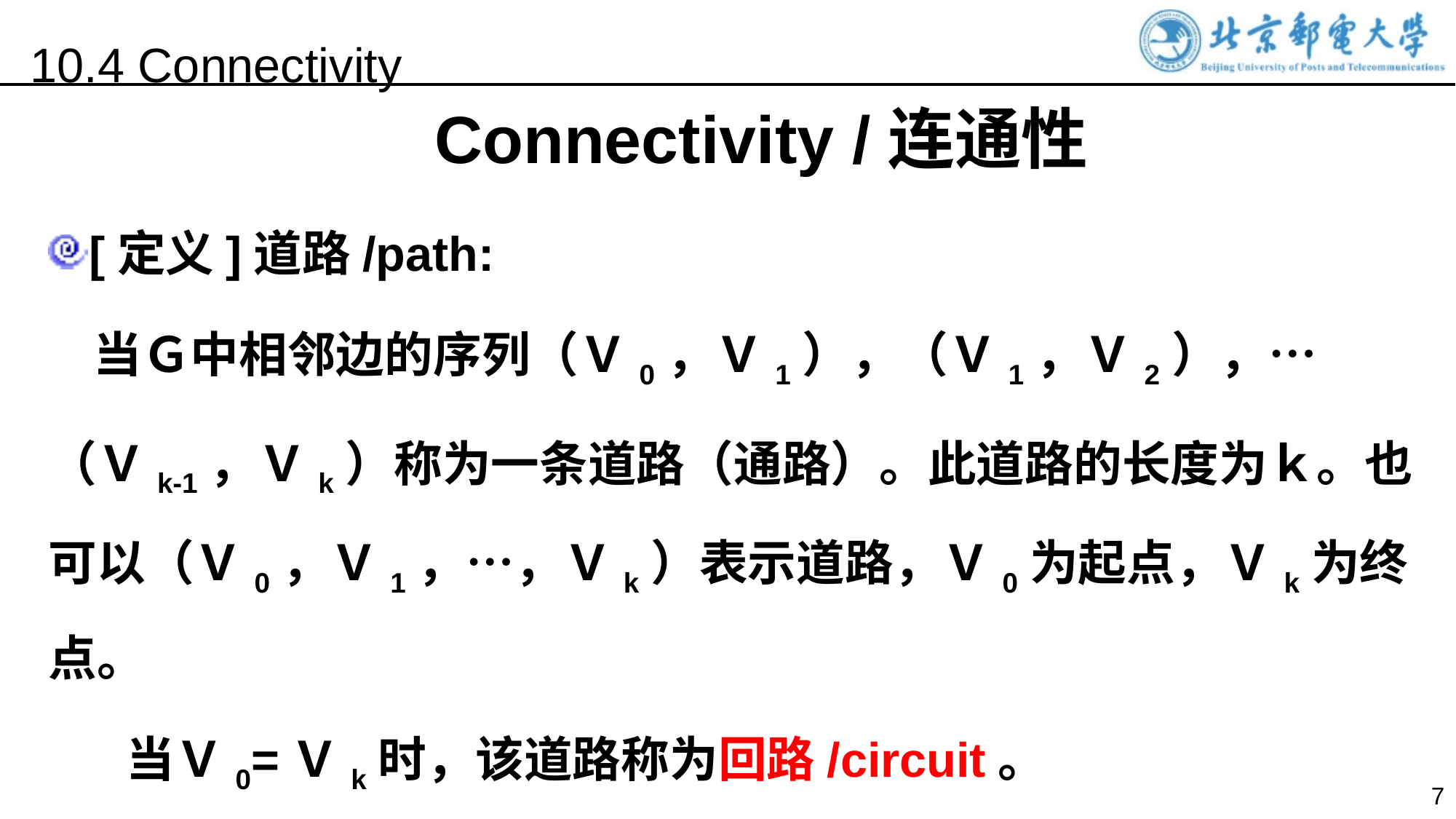

10.4 Connectivity

Connectivity /连通性
[定义]道路/path:
   当Ｇ中相邻边的序列（Ｖ0，Ｖ1），（Ｖ1，Ｖ2），…
（Ｖk-1，Ｖk）称为一条道路（通路）。此道路的长度为ｋ。也可以（Ｖ0，Ｖ1，…，Ｖk）表示道路，Ｖ0为起点，Ｖk为终点。
      当Ｖ0=Ｖk时，该道路称为回路/circuit。